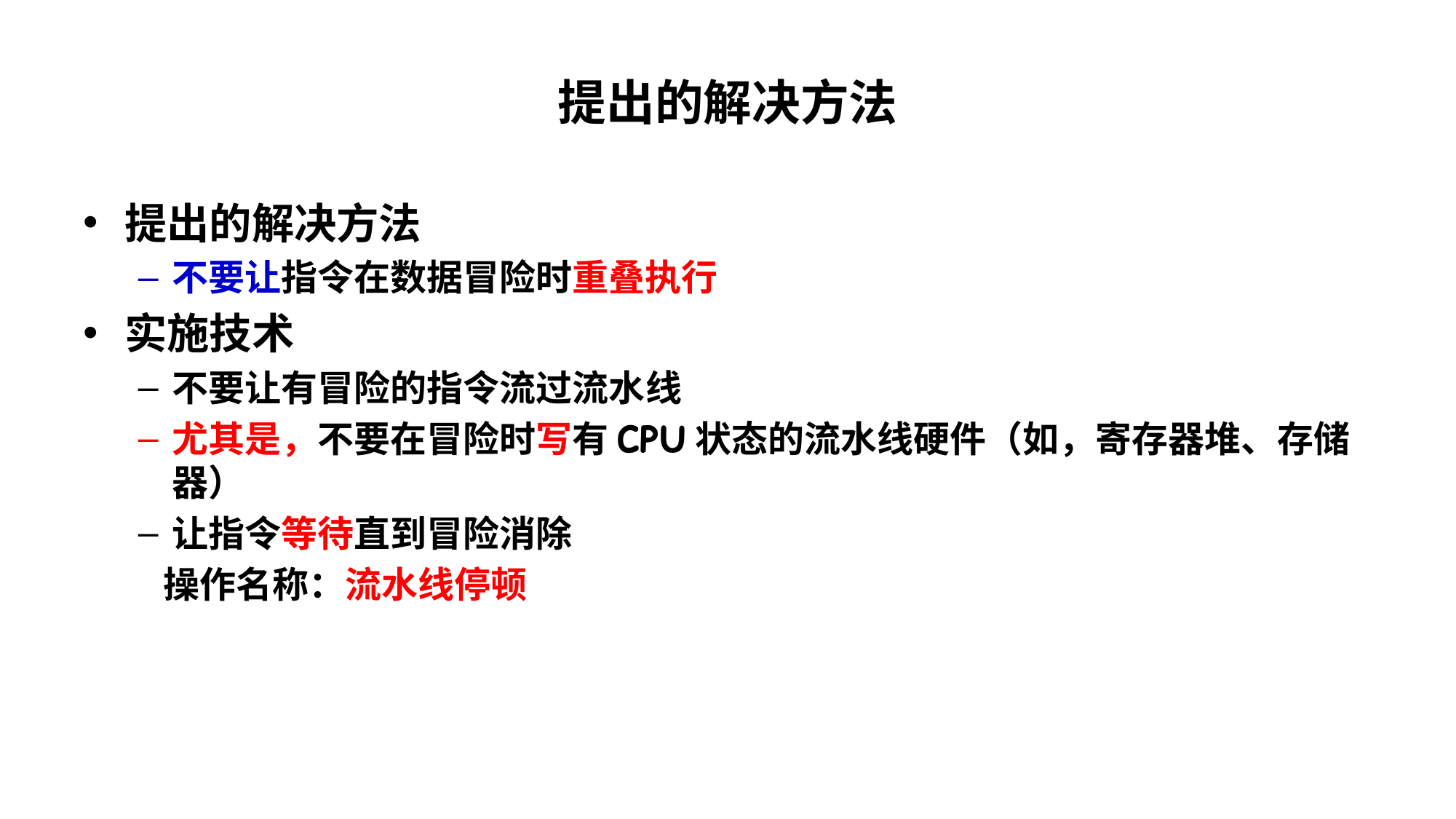

# 提出的解决方法
提出的解决方法
不要让指令在数据冒险时重叠执行
实施技术
不要让有冒险的指令流过流水线
尤其是，不要在冒险时写有CPU状态的流水线硬件（如，寄存器堆、存储器）
让指令等待直到冒险消除
  操作名称：流水线停顿
170